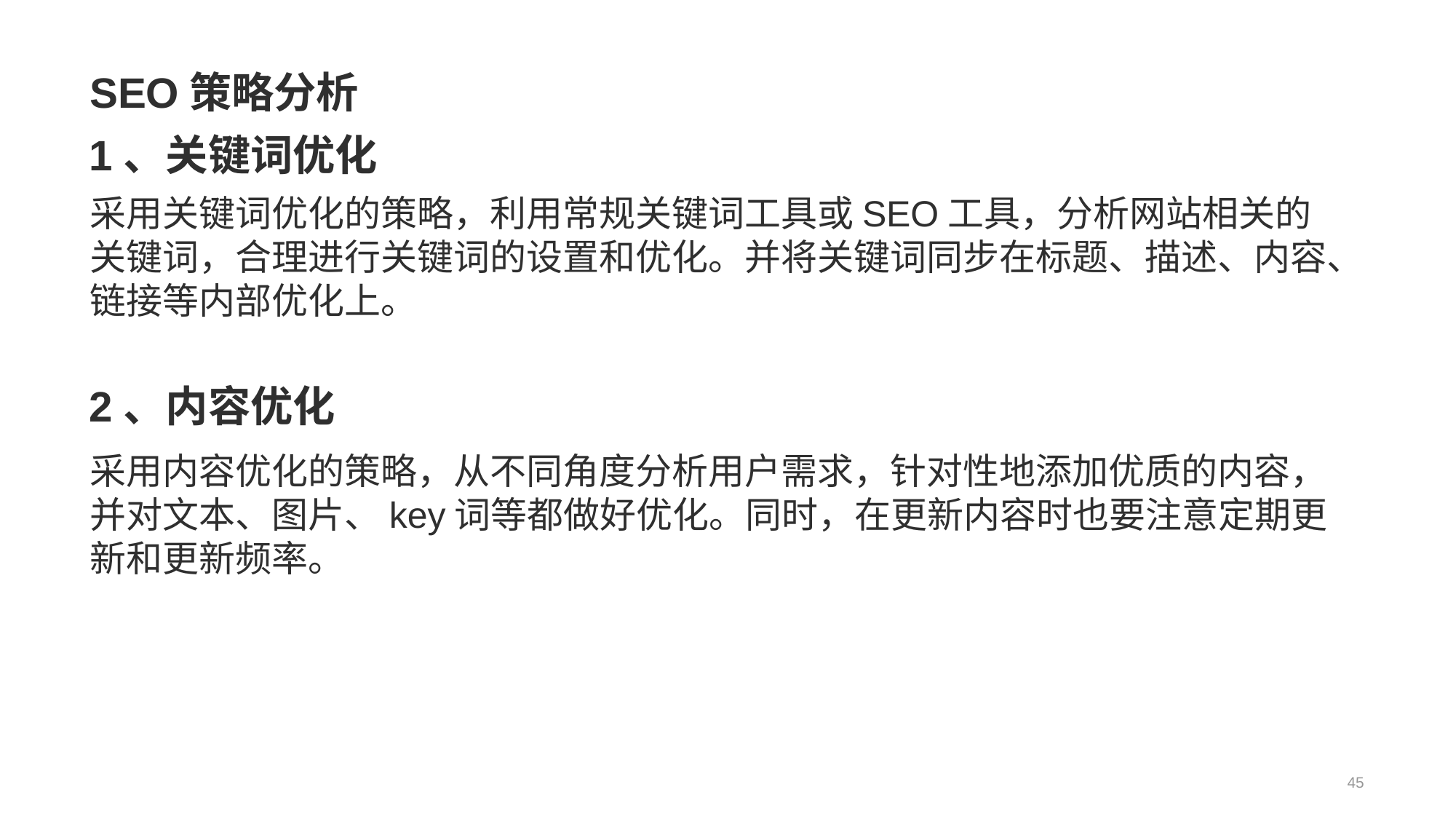

# SEO策略分析
1、关键词优化
采用关键词优化的策略，利用常规关键词工具或SEO工具，分析网站相关的关键词，合理进行关键词的设置和优化。并将关键词同步在标题、描述、内容、链接等内部优化上。
2、内容优化
采用内容优化的策略，从不同角度分析用户需求，针对性地添加优质的内容，并对文本、图片、key词等都做好优化。同时，在更新内容时也要注意定期更新和更新频率。
45